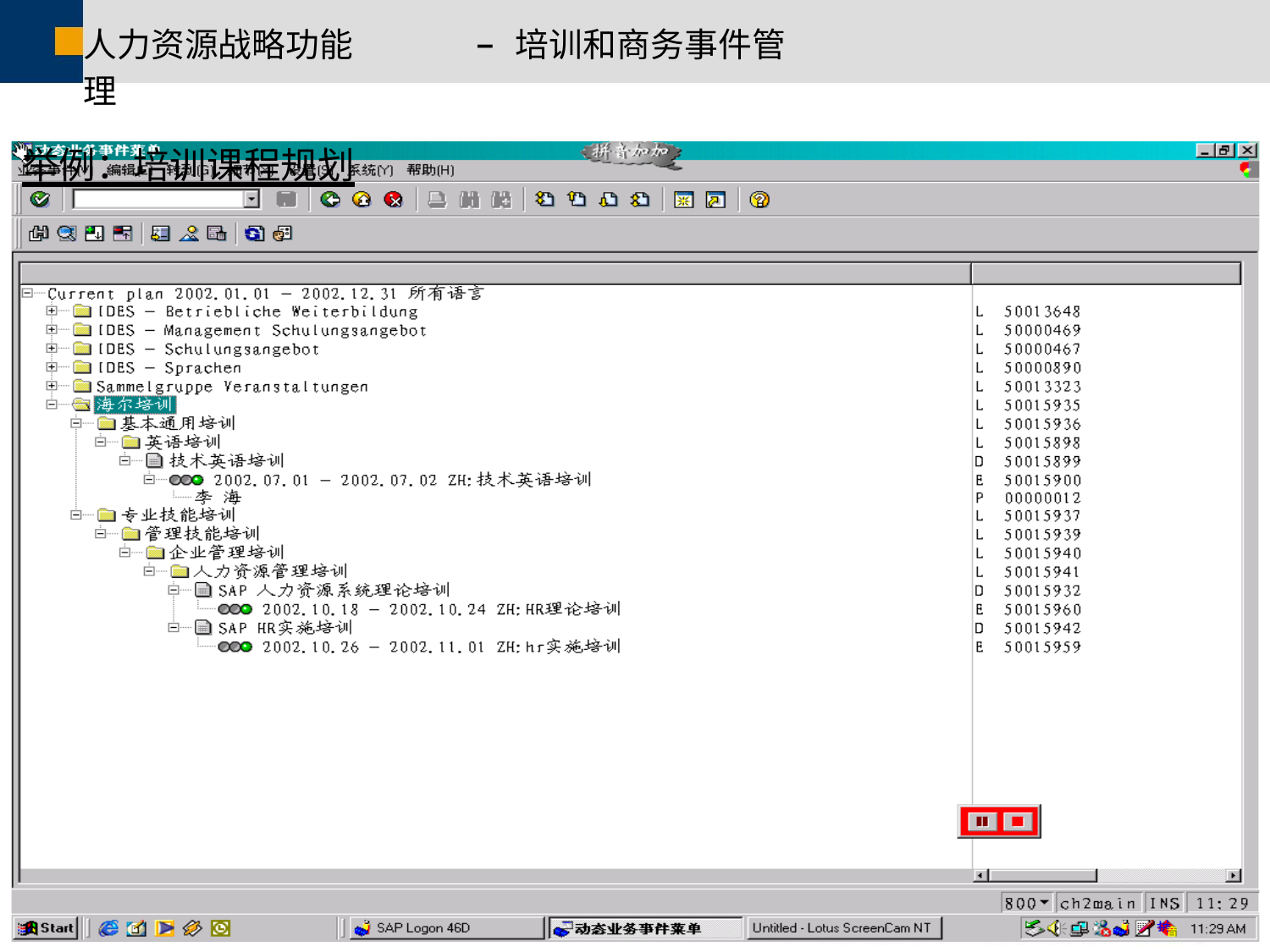

人力资源战略功能	–	培训和商务事件管理
举例：培训课程规划

©  SAP AG 2002, Title of Presentation, Speaker Name  42